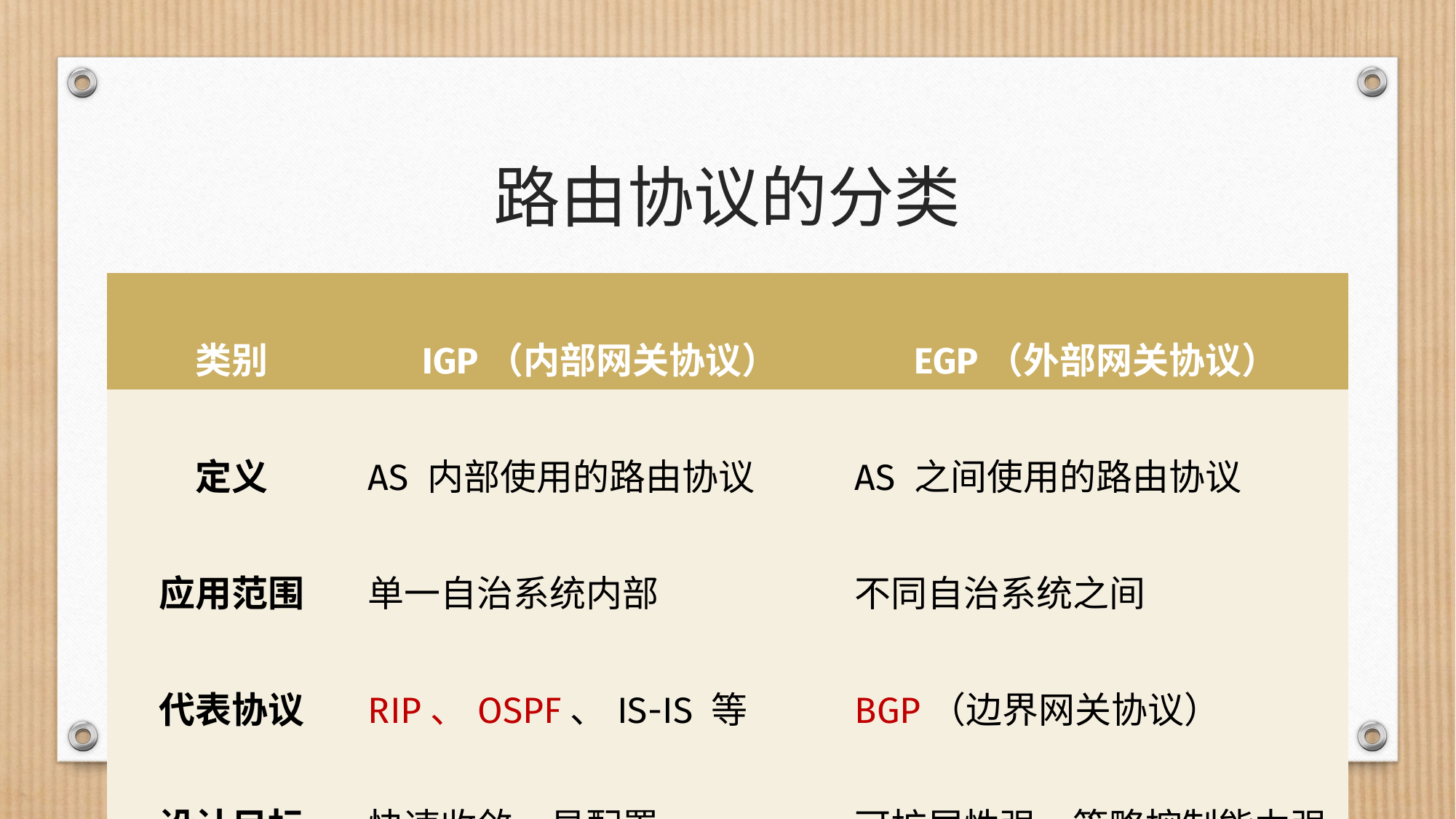

# 路由协议的分类
| 类别 | IGP（内部网关协议） | EGP（外部网关协议） |
| --- | --- | --- |
| 定义 | AS 内部使用的路由协议 | AS 之间使用的路由协议 |
| 应用范围 | 单一自治系统内部 | 不同自治系统之间 |
| 代表协议 | RIP、OSPF、IS-IS 等 | BGP（边界网关协议） |
| 设计目标 | 快速收敛、易配置 | 可扩展性强、策略控制能力强 |